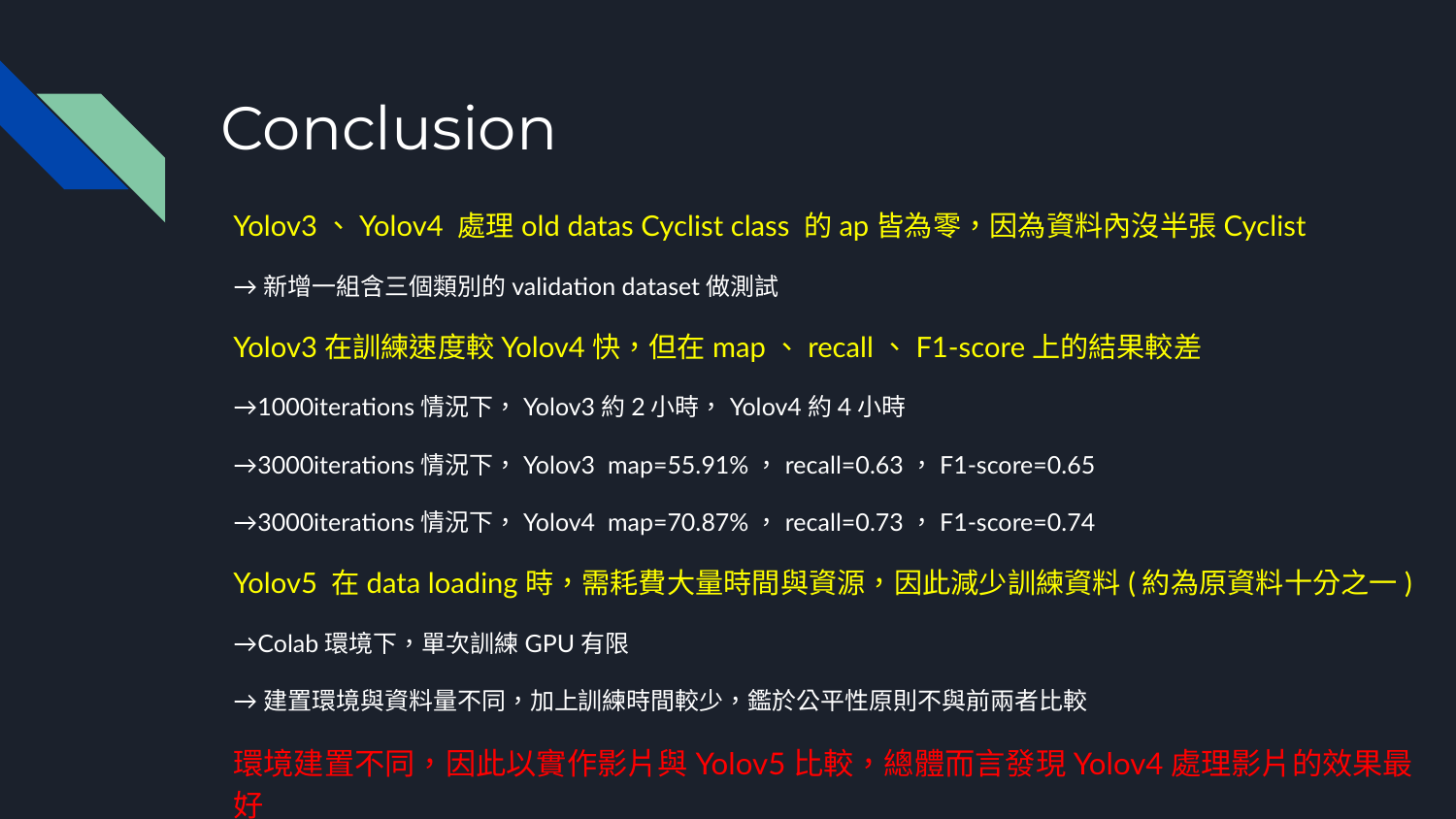

# Conclusion
Yolov3、Yolov4 處理old datas Cyclist class 的ap皆為零，因為資料內沒半張Cyclist
→新增一組含三個類別的validation dataset做測試
Yolov3在訓練速度較Yolov4快，但在map、recall、F1-score上的結果較差
→1000iterations情況下，Yolov3約2小時，Yolov4約4小時
→3000iterations情況下，Yolov3  map=55.91%，recall=0.63，F1-score=0.65
→3000iterations情況下，Yolov4  map=70.87%，recall=0.73，F1-score=0.74
Yolov5 在data loading時，需耗費大量時間與資源，因此減少訓練資料(約為原資料十分之一)
→Colab環境下，單次訓練GPU有限
→建置環境與資料量不同，加上訓練時間較少，鑑於公平性原則不與前兩者比較
環境建置不同，因此以實作影片與Yolov5比較，總體而言發現Yolov4處理影片的效果最好